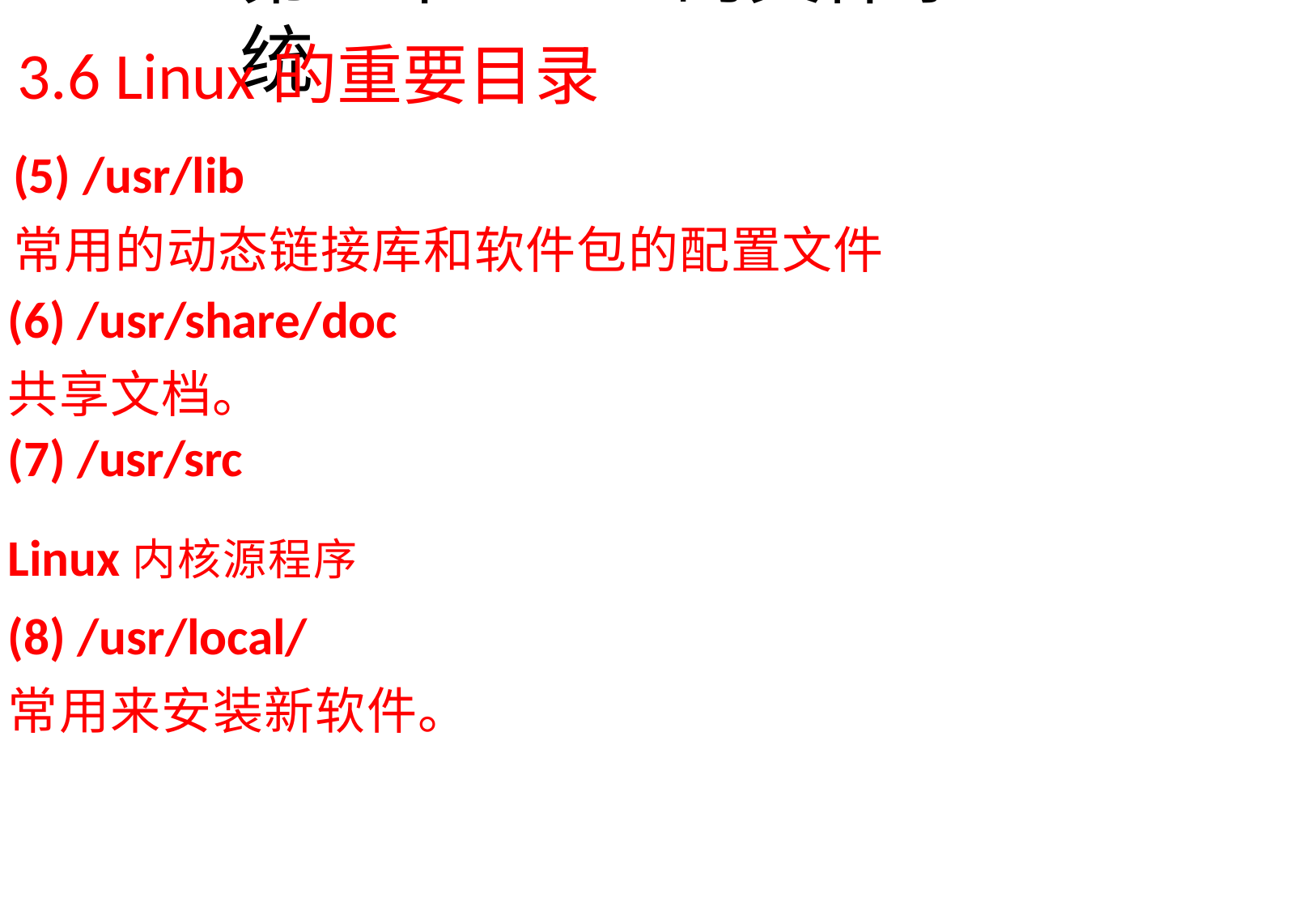

# 第3章Linux的文件系统
3.6 Linux的重要目录
/usr/lib
常用的动态链接库和软件包的配置文件
/usr/share/doc
共享文档。
/usr/src
Linux内核源程序
/usr/local/
常用来安装新软件。